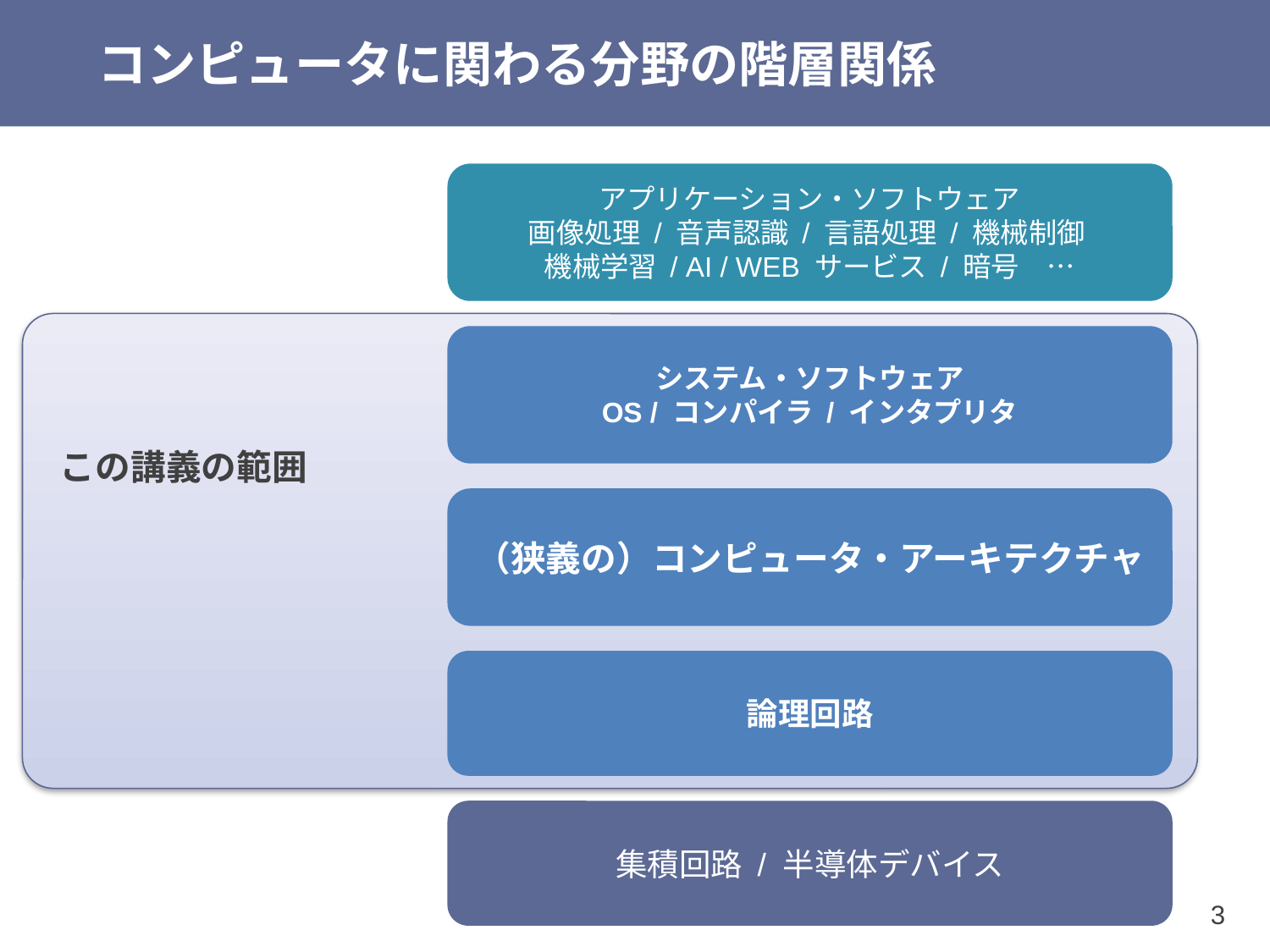

# コンピュータに関わる分野の階層関係
アプリケーション・ソフトウェア
画像処理 / 音声認識 / 言語処理 / 機械制御
機械学習 / AI / WEB サービス / 暗号　…

システム・ソフトウェア
OS / コンパイラ / インタプリタ
この講義の範囲
（狭義の）コンピュータ・アーキテクチャ
論理回路
集積回路 / 半導体デバイス